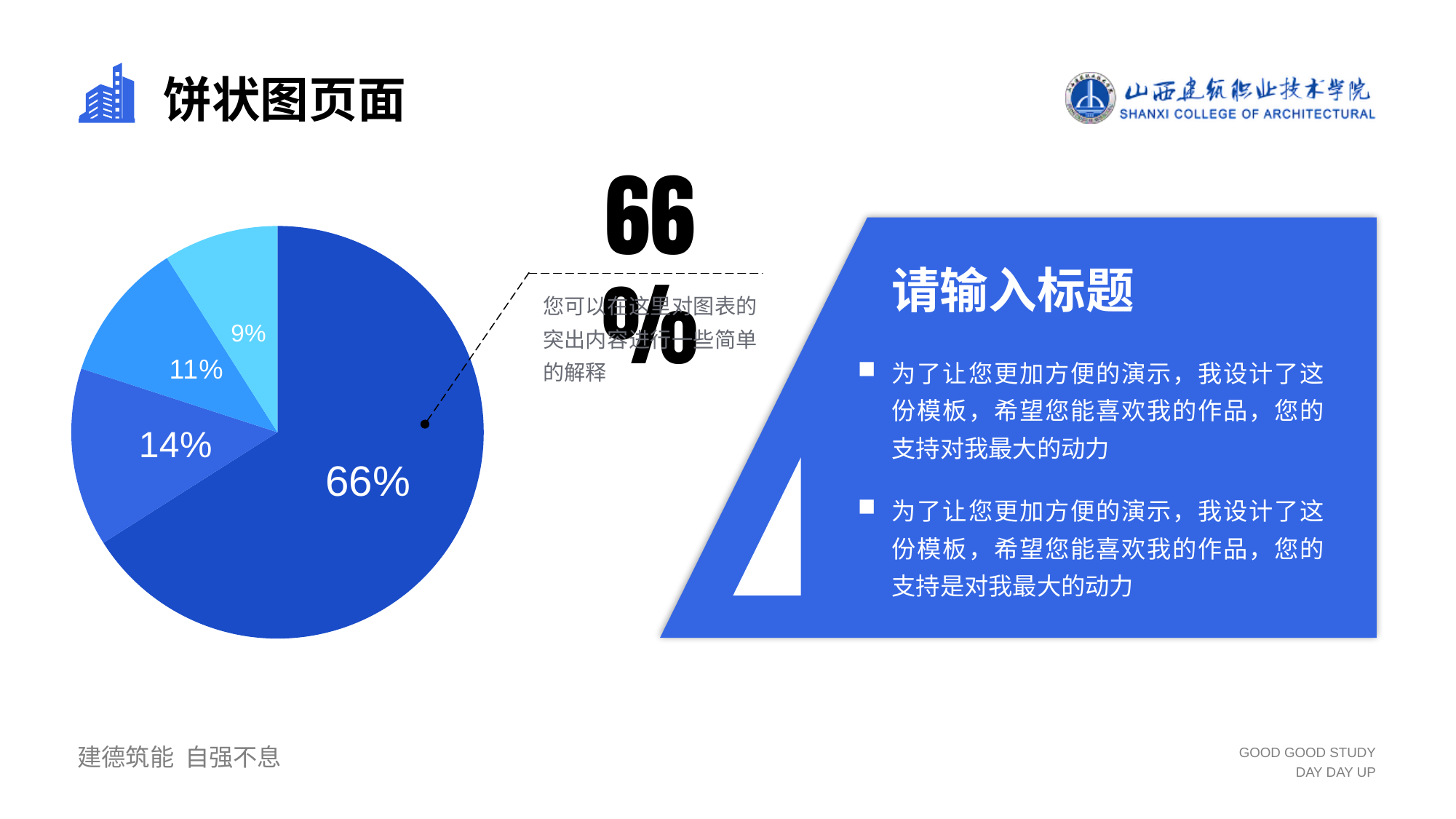

# 饼状图页面
66%

### Chart

| Category | 销售额 |
|---|---|
| 类别一 | 66.0 |
| 类别二 | 14.0 |
| 类别三 | 11.0 |
| 类别四 | 9.0 |

请输入标题
您可以在这里对图表的突出内容进行一些简单的解释
为了让您更加方便的演示，我设计了这份模板，希望您能喜欢我的作品，您的支持对我最大的动力
为了让您更加方便的演示，我设计了这份模板，希望您能喜欢我的作品，您的支持是对我最大的动力